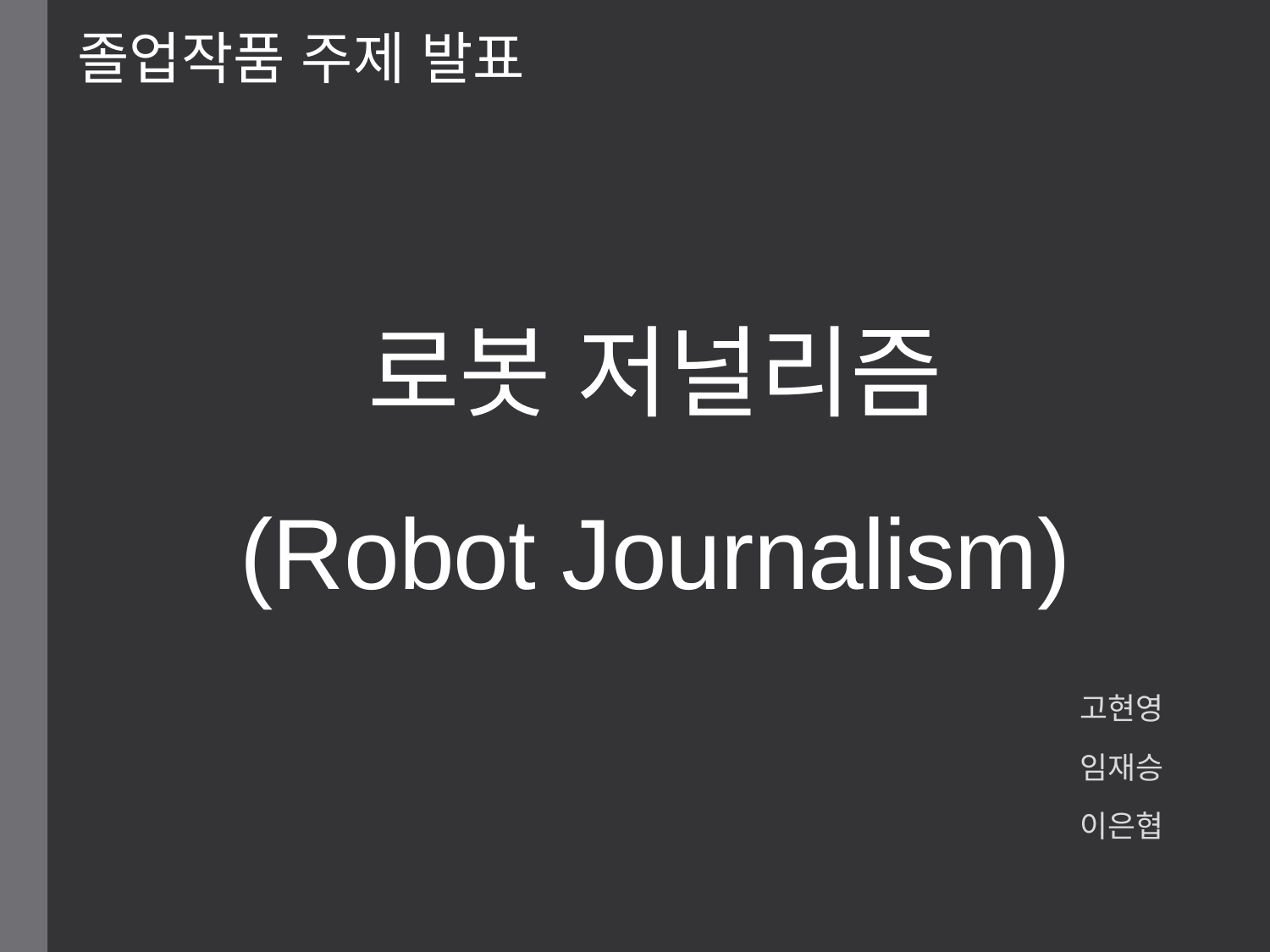

졸업작품 주제 발표
# 로봇 저널리즘 (Robot Journalism)
			고현영
			임재승
			이은협